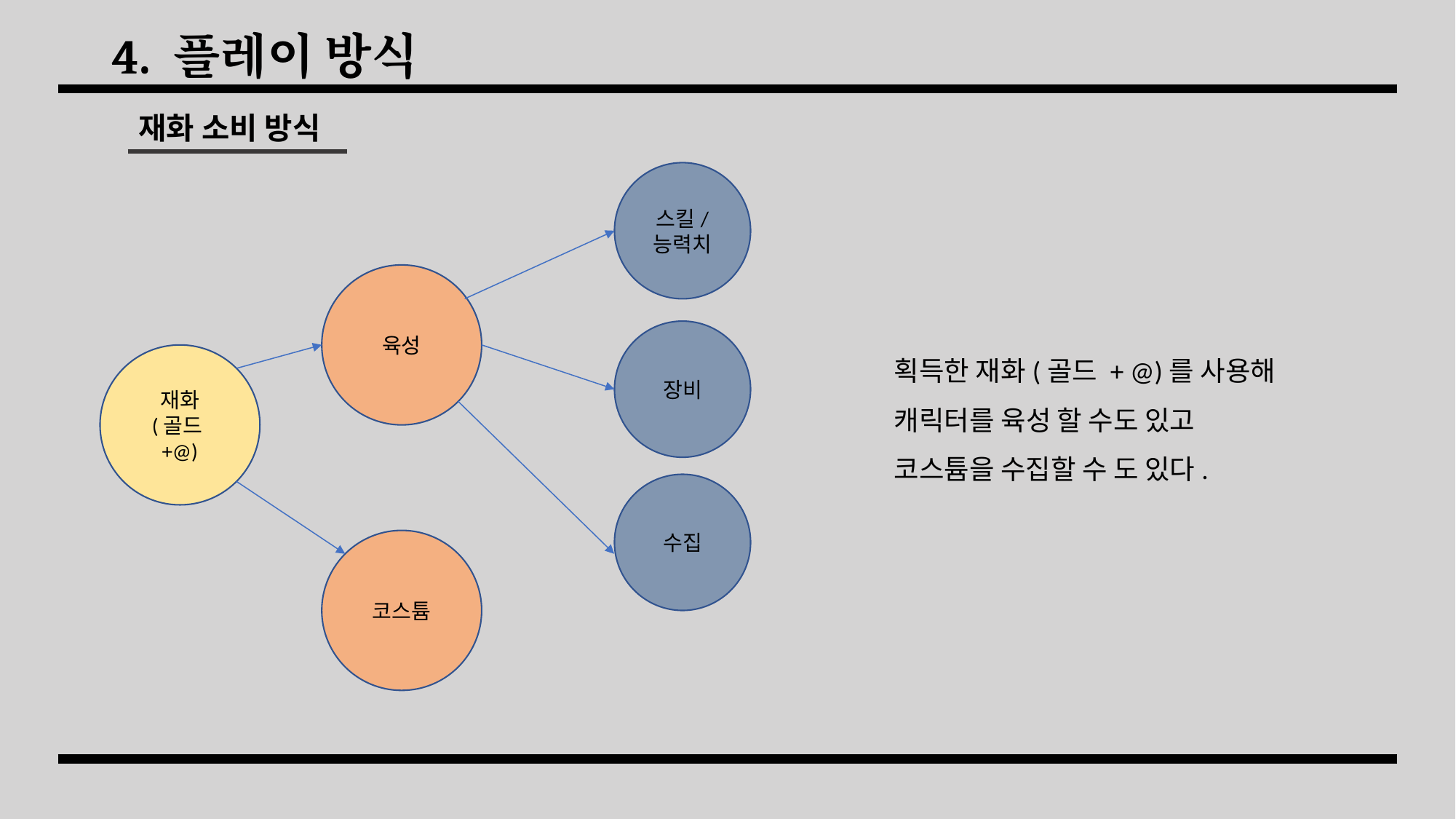

# 4. 플레이 방식
재화 소비 방식
스킬/
능력치
육성
장비
재화
(골드+@)
수집
코스튬
획득한 재화(골드 + @)를 사용해
캐릭터를 육성 할 수도 있고
코스튬을 수집할 수 도 있다.